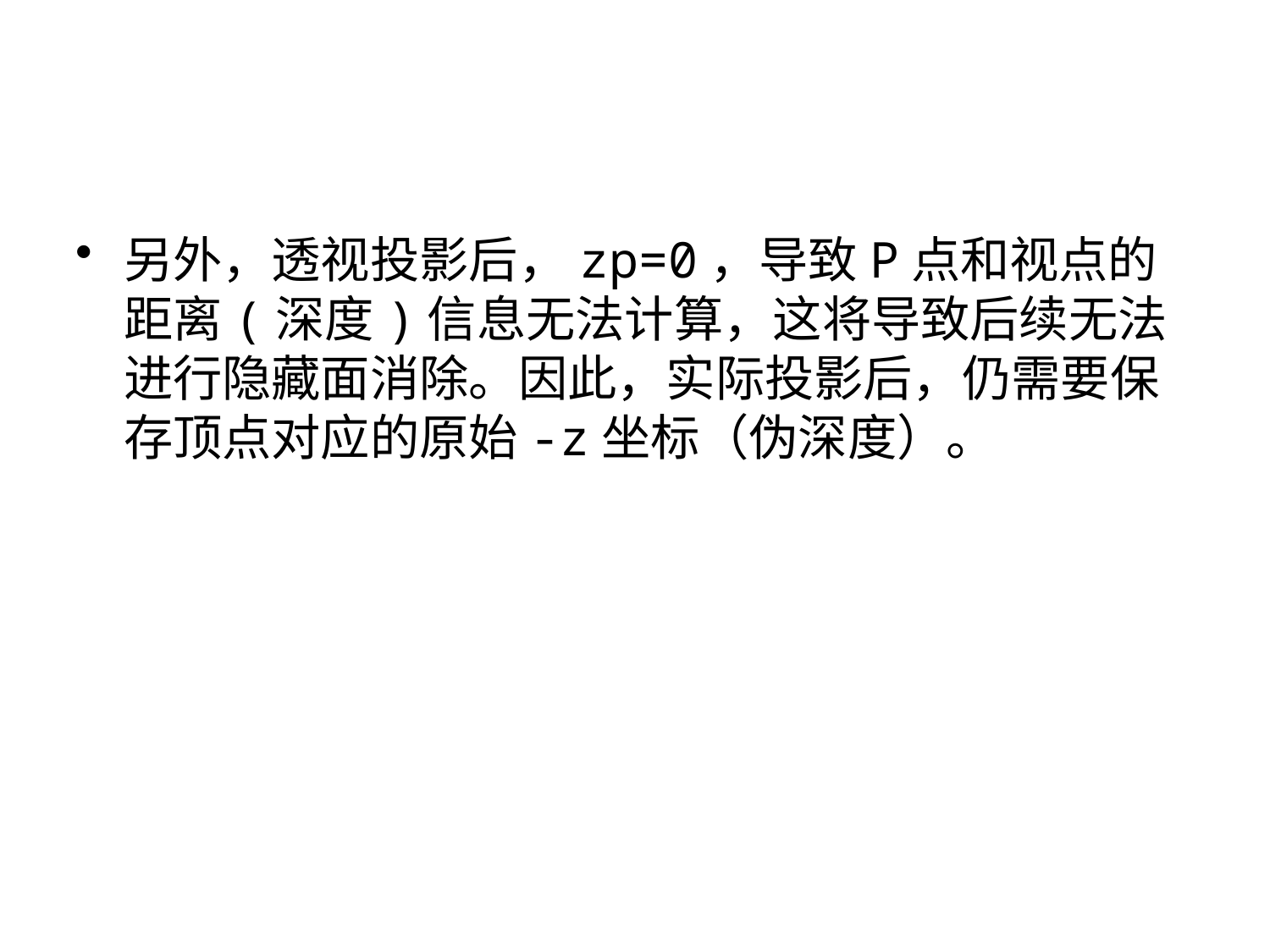

#
另外，透视投影后，zp=0，导致P点和视点的距离(深度)信息无法计算，这将导致后续无法进行隐藏面消除。因此，实际投影后，仍需要保存顶点对应的原始-z坐标（伪深度）。